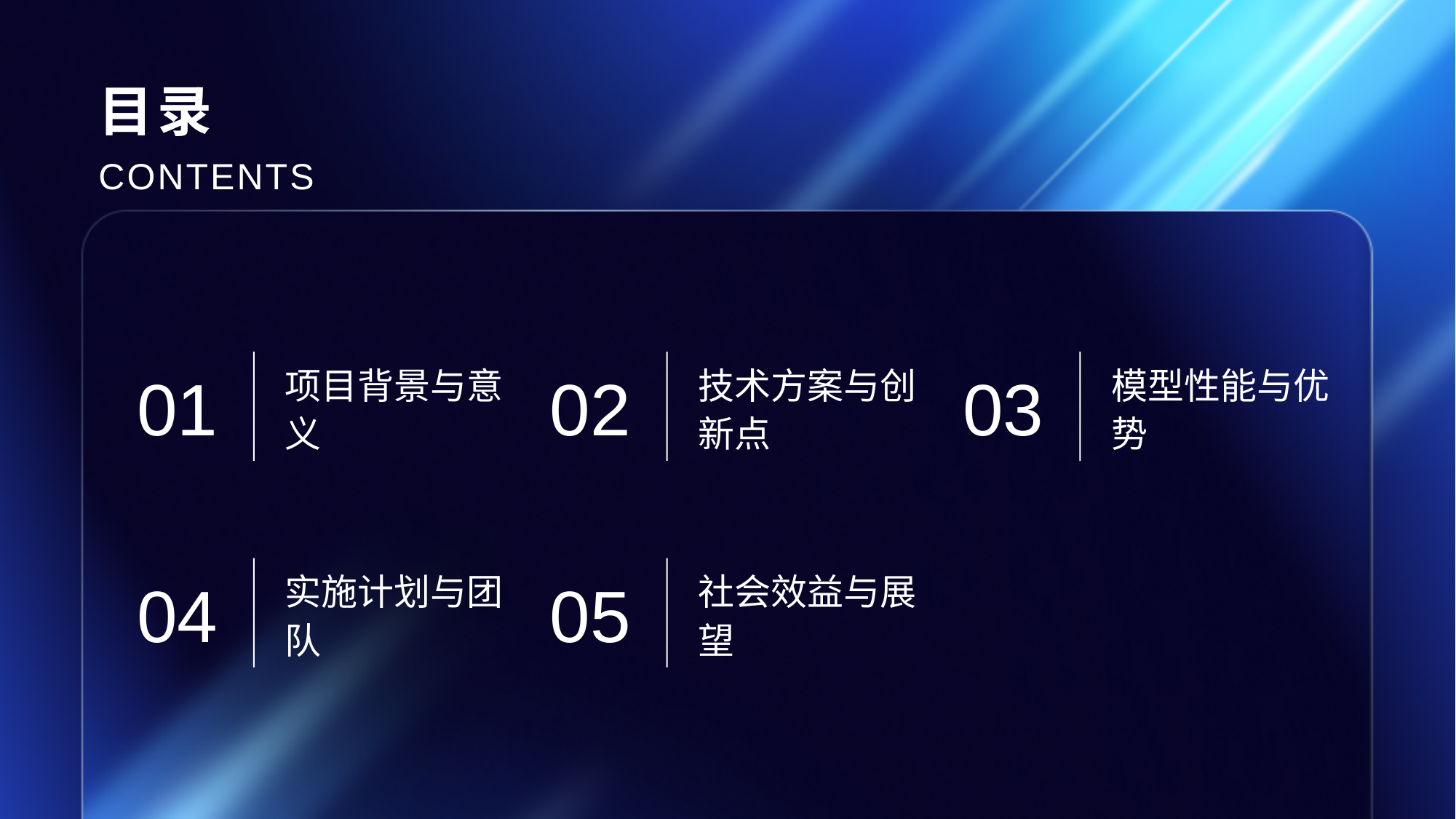

目录
CONTENTS

项目背景与意义

技术方案与创新点

模型性能与优势
01
02
03

实施计划与团队

社会效益与展望
04
05